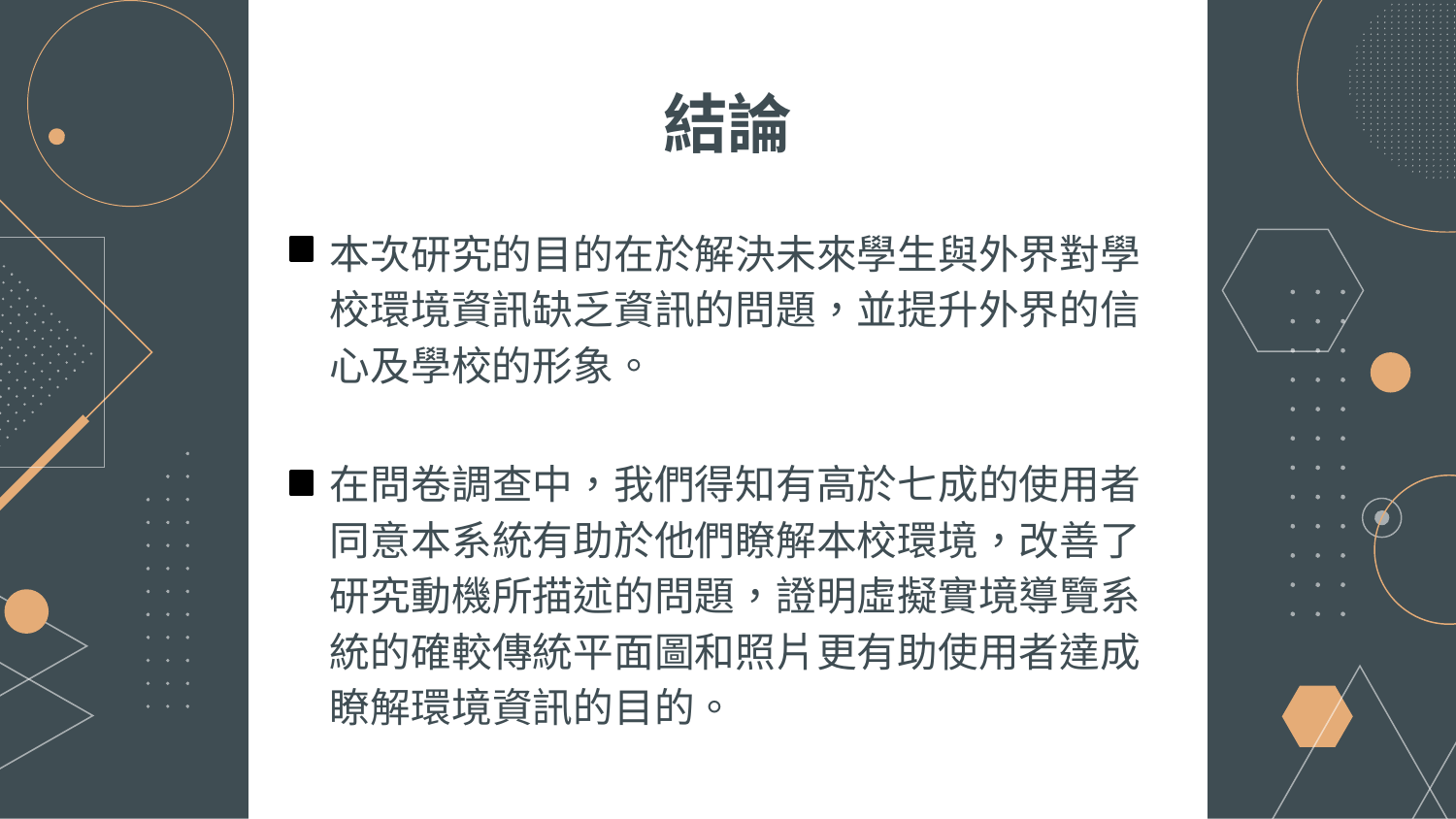

# 結論
本次研究的目的在於解決未來學生與外界對學校環境資訊缺乏資訊的問題，並提升外界的信心及學校的形象。

在問卷調查中，我們得知有高於七成的使用者同意本系統有助於他們瞭解本校環境，改善了研究動機所描述的問題，證明虛擬實境導覽系統的確較傳統平面圖和照片更有助使用者達成瞭解環境資訊的目的。